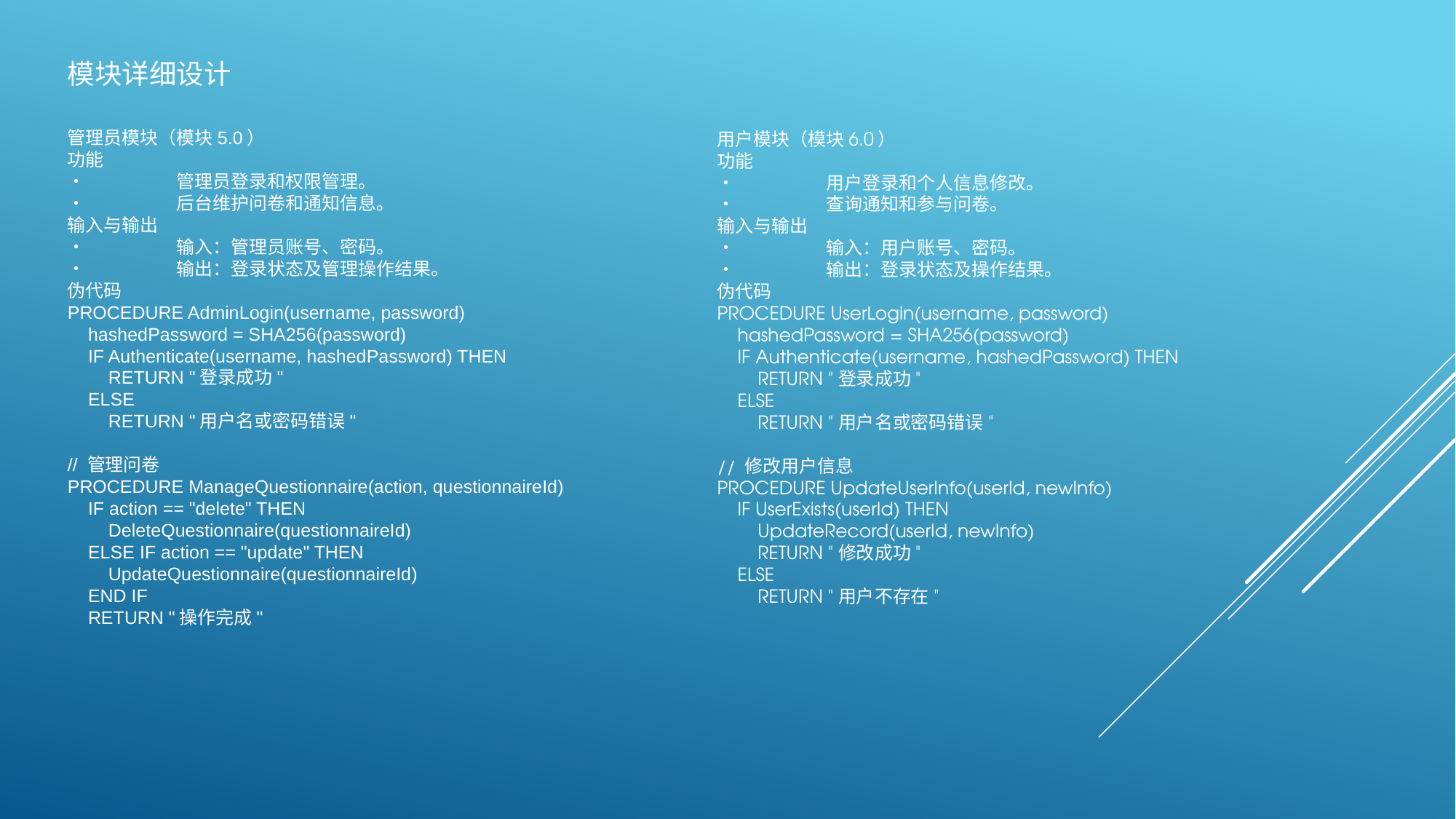

模块详细设计
管理员模块（模块5.0）
功能
•	管理员登录和权限管理。
•	后台维护问卷和通知信息。
输入与输出
•	输入：管理员账号、密码。
•	输出：登录状态及管理操作结果。
伪代码
PROCEDURE AdminLogin(username, password)
    hashedPassword = SHA256(password)
    IF Authenticate(username, hashedPassword) THEN
        RETURN "登录成功"
    ELSE
        RETURN "用户名或密码错误"

// 管理问卷
PROCEDURE ManageQuestionnaire(action, questionnaireId)
    IF action == "delete" THEN
        DeleteQuestionnaire(questionnaireId)
    ELSE IF action == "update" THEN
        UpdateQuestionnaire(questionnaireId)
    END IF
    RETURN "操作完成"
用户模块（模块6.0）
功能
•	用户登录和个人信息修改。
•	查询通知和参与问卷。
输入与输出
•	输入：用户账号、密码。
•	输出：登录状态及操作结果。
伪代码
PROCEDURE UserLogin(username, password)
    hashedPassword = SHA256(password)
    IF Authenticate(username, hashedPassword) THEN
        RETURN "登录成功"
    ELSE
        RETURN "用户名或密码错误"

// 修改用户信息
PROCEDURE UpdateUserInfo(userId, newInfo)
    IF UserExists(userId) THEN
        UpdateRecord(userId, newInfo)
        RETURN "修改成功"
    ELSE
        RETURN "用户不存在"